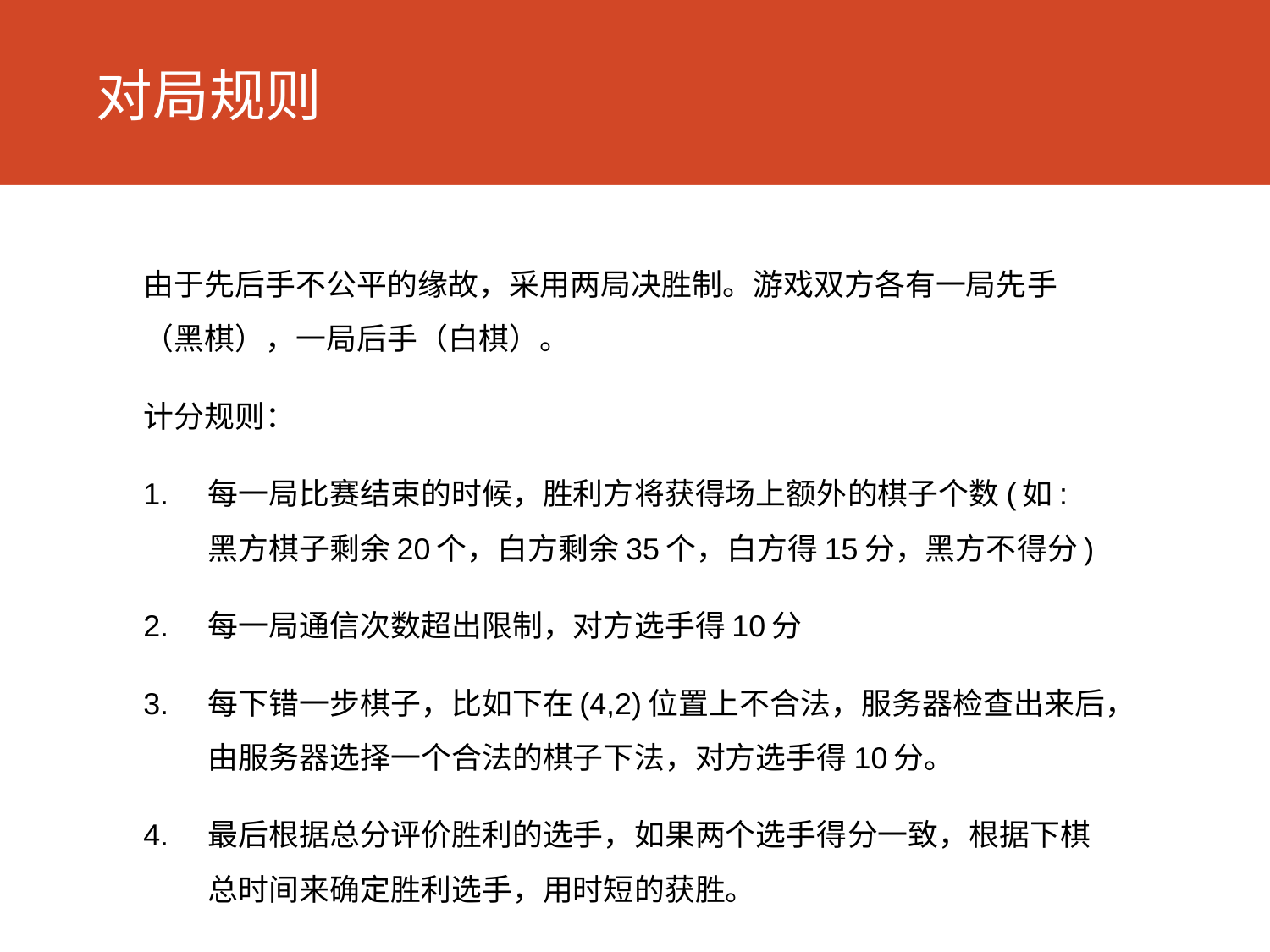

# 对局规则
由于先后手不公平的缘故，采用两局决胜制。游戏双方各有一局先手（黑棋），一局后手（白棋）。
计分规则：
每一局比赛结束的时候，胜利方将获得场上额外的棋子个数(如: 黑方棋子剩余20个，白方剩余35个，白方得15分，黑方不得分)
每一局通信次数超出限制，对方选手得10分
每下错一步棋子，比如下在(4,2)位置上不合法，服务器检查出来后，由服务器选择一个合法的棋子下法，对方选手得10分。
最后根据总分评价胜利的选手，如果两个选手得分一致，根据下棋总时间来确定胜利选手，用时短的获胜。